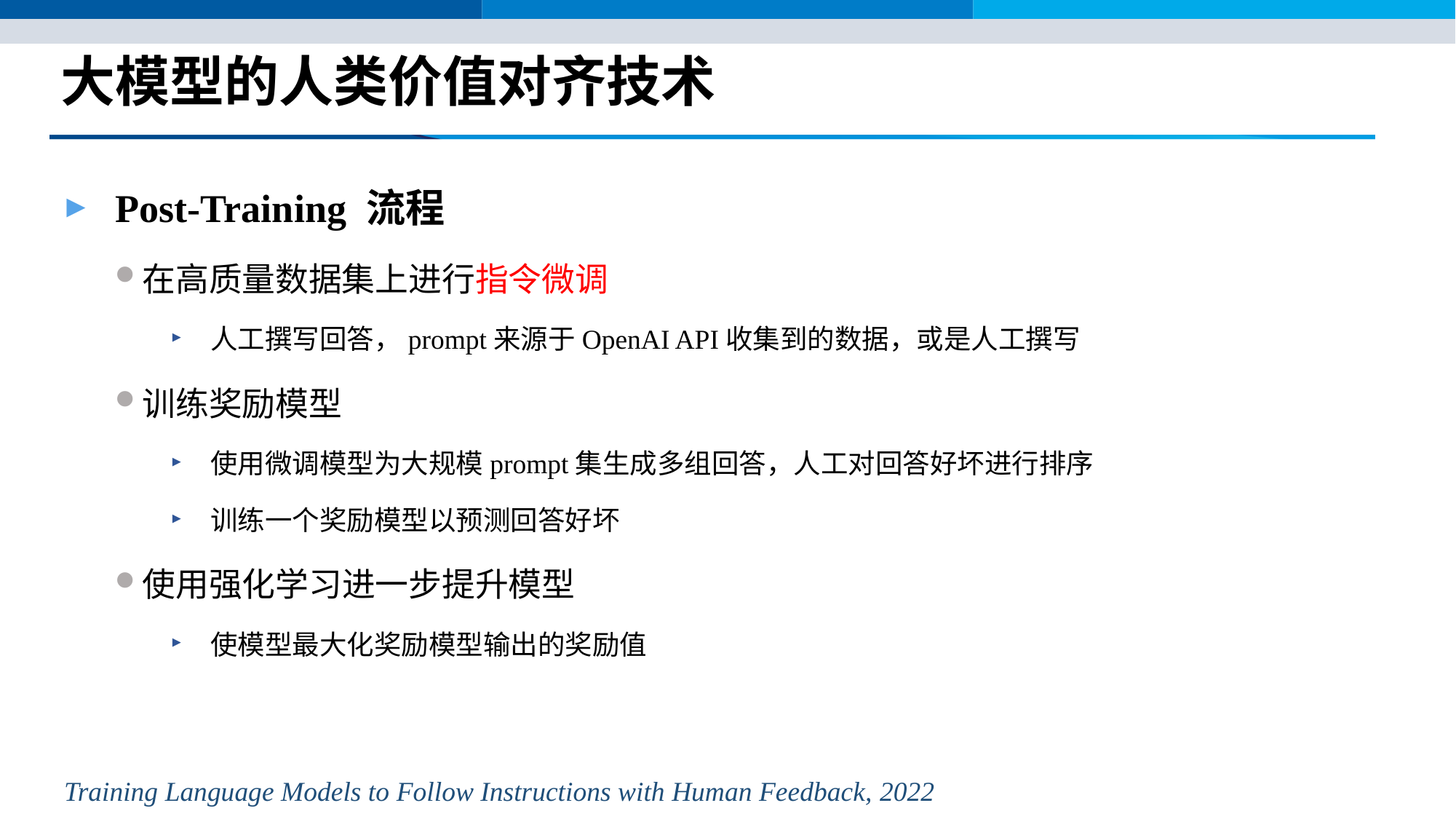

# 大模型的人类价值对齐技术
Post-Training 流程
在高质量数据集上进行指令微调
人工撰写回答，prompt来源于OpenAI API收集到的数据，或是人工撰写
训练奖励模型
使用微调模型为大规模prompt集生成多组回答，人工对回答好坏进行排序
训练一个奖励模型以预测回答好坏
使用强化学习进一步提升模型
使模型最大化奖励模型输出的奖励值
Training Language Models to Follow Instructions with Human Feedback, 2022